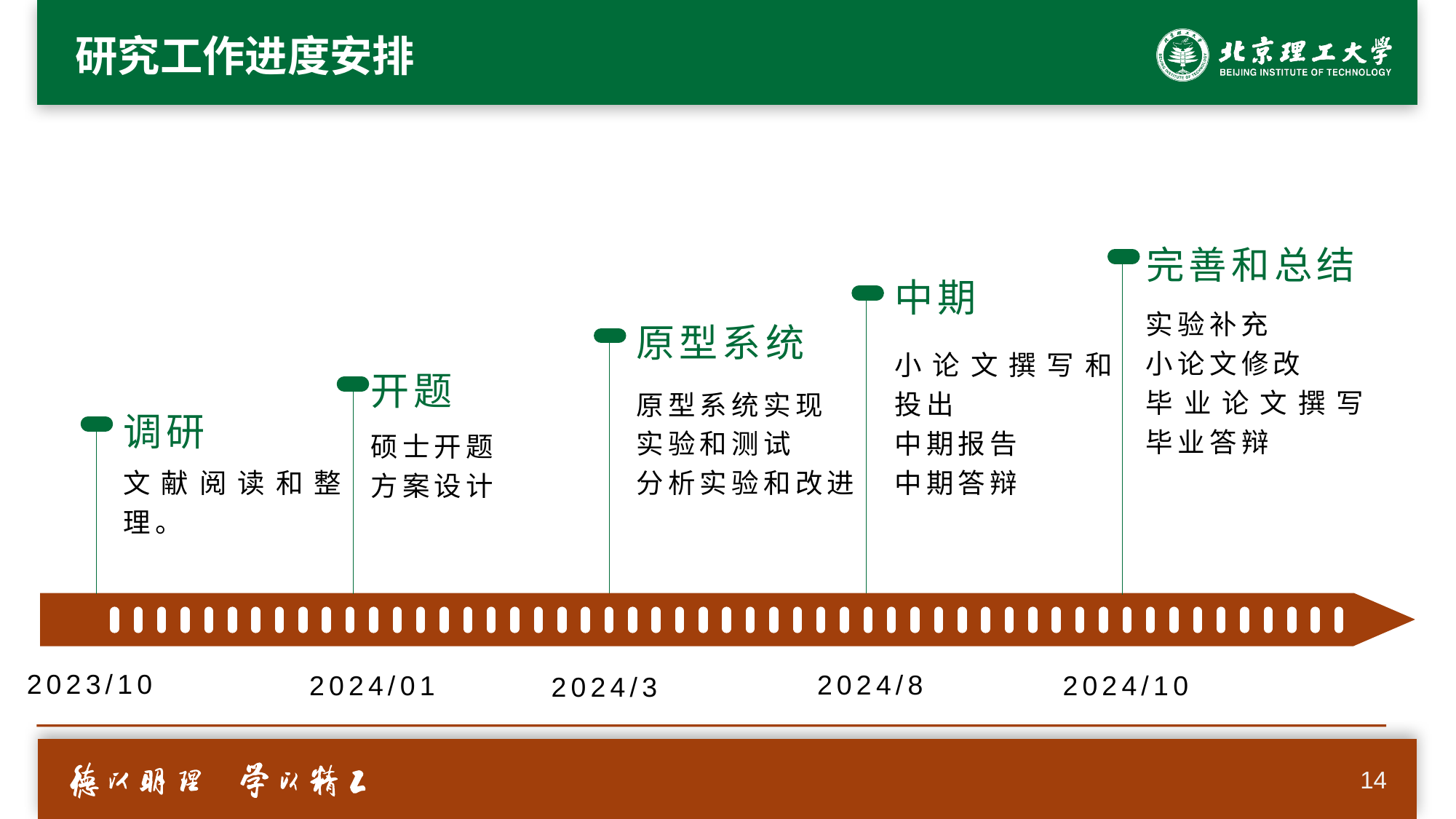

# 研究工作进度安排
完善和总结
中期
实验补充
小论文修改
毕业论文撰写毕业答辩
原型系统
小论文撰写和投出
中期报告
中期答辩
开题
原型系统实现
实验和测试
分析实验和改进
调研
硕士开题
方案设计
文献阅读和整理。

2023/10
2024/8
2024/10
2024/01
2024/3